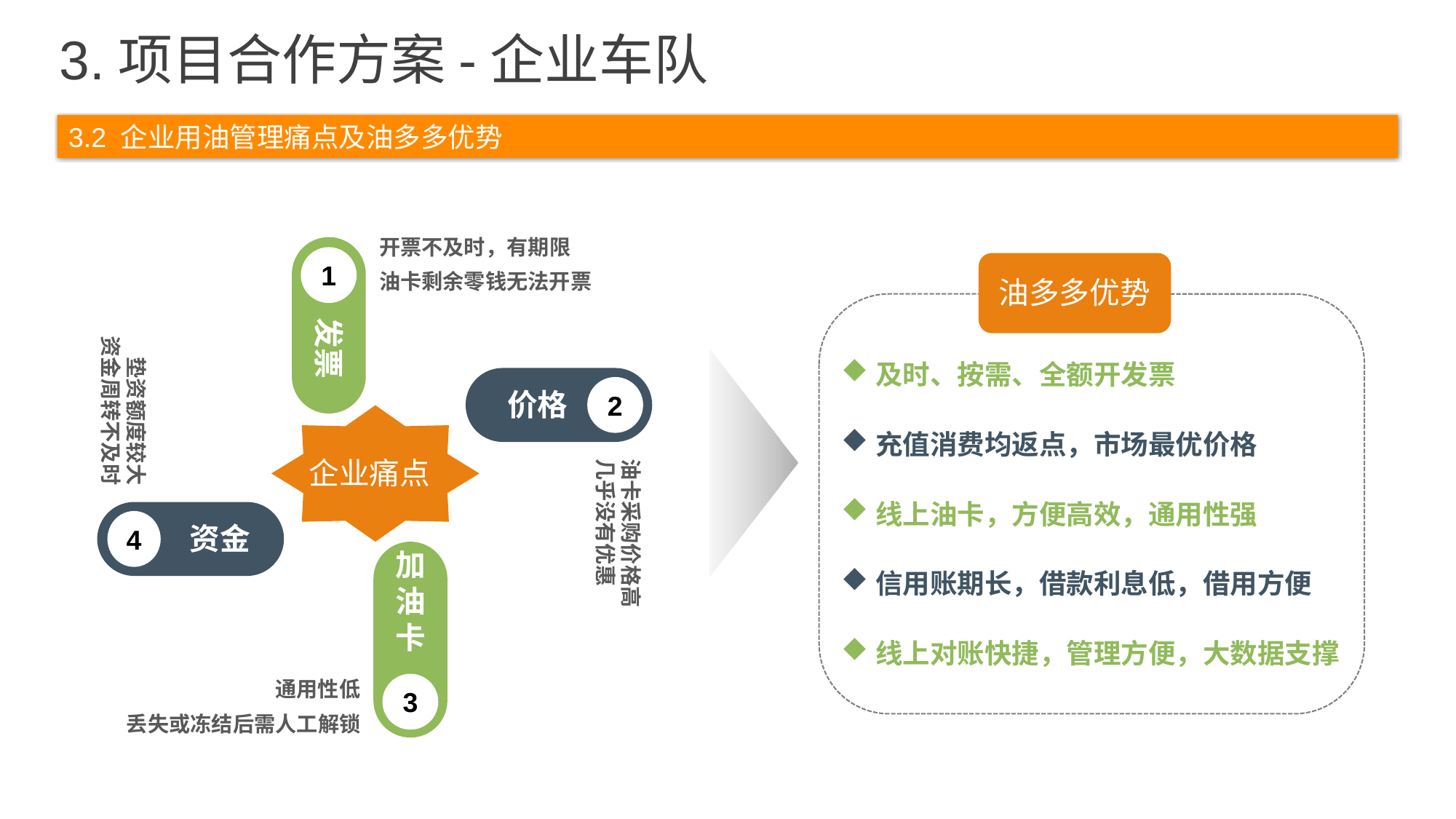

3.项目合作方案-企业车队

3.2 企业用油管理痛点及油多多优势
开票不及时，有期限
油卡剩余零钱无法开票
1

油多多优势

发票
 垫资额度较大
资金周转不及时
及时、按需、全额开发票

2
价格

充值消费均返点，市场最优价格
企业痛点
油卡采购价格高
几乎没有优惠
线上油卡，方便高效，通用性强

4
资金

3
加油卡
信用账期长，借款利息低，借用方便
线上对账快捷，管理方便，大数据支撑
通用性低
丢失或冻结后需人工解锁